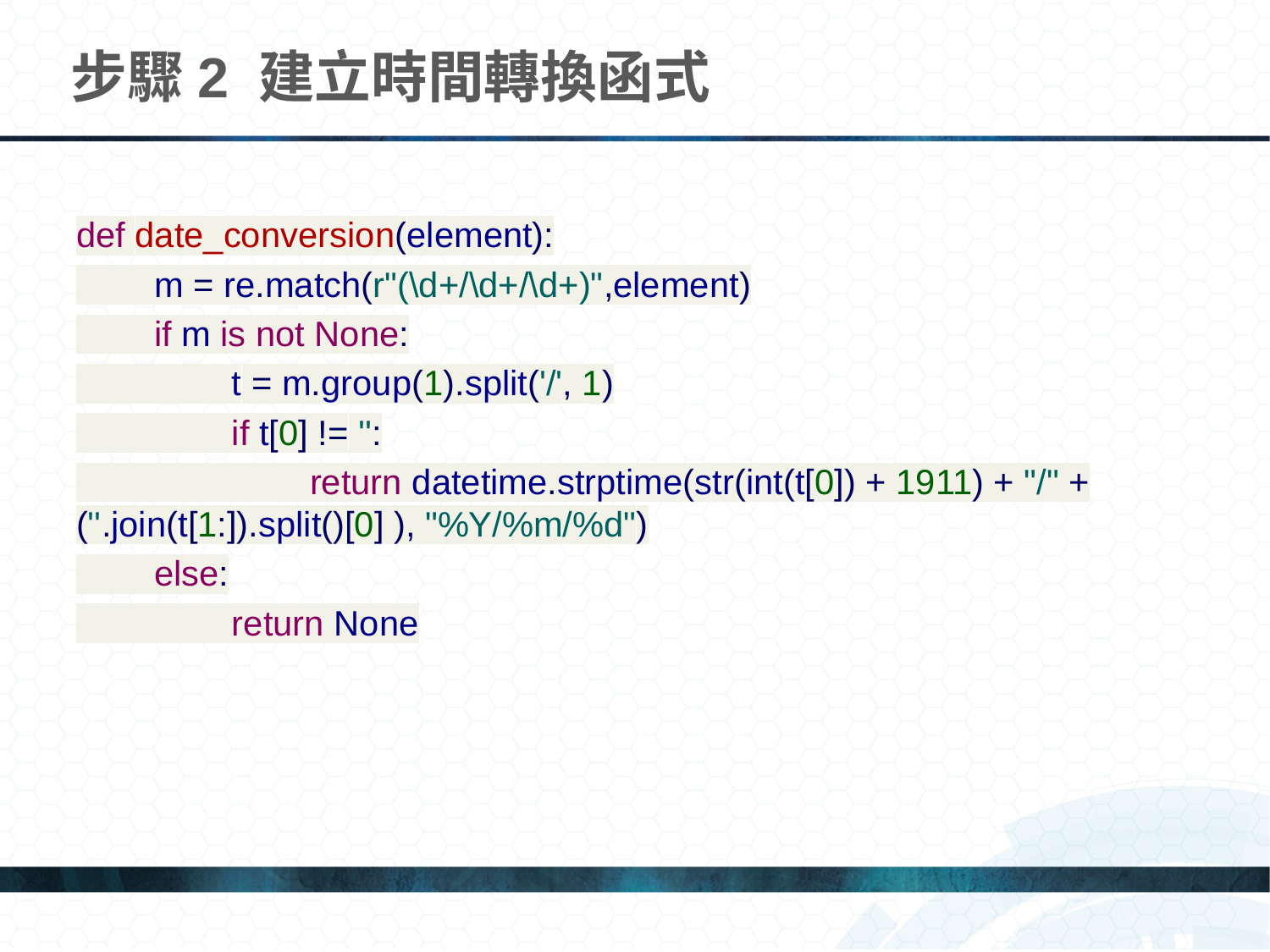

# 步驟2 建立時間轉換函式
def date_conversion(element):
        m = re.match(r"(\d+/\d+/\d+)",element)
        if m is not None:
                t = m.group(1).split('/', 1)
                if t[0] != '':
                        return datetime.strptime(str(int(t[0]) + 1911) + "/" + (''.join(t[1:]).split()[0] ), "%Y/%m/%d")
        else:
                return None